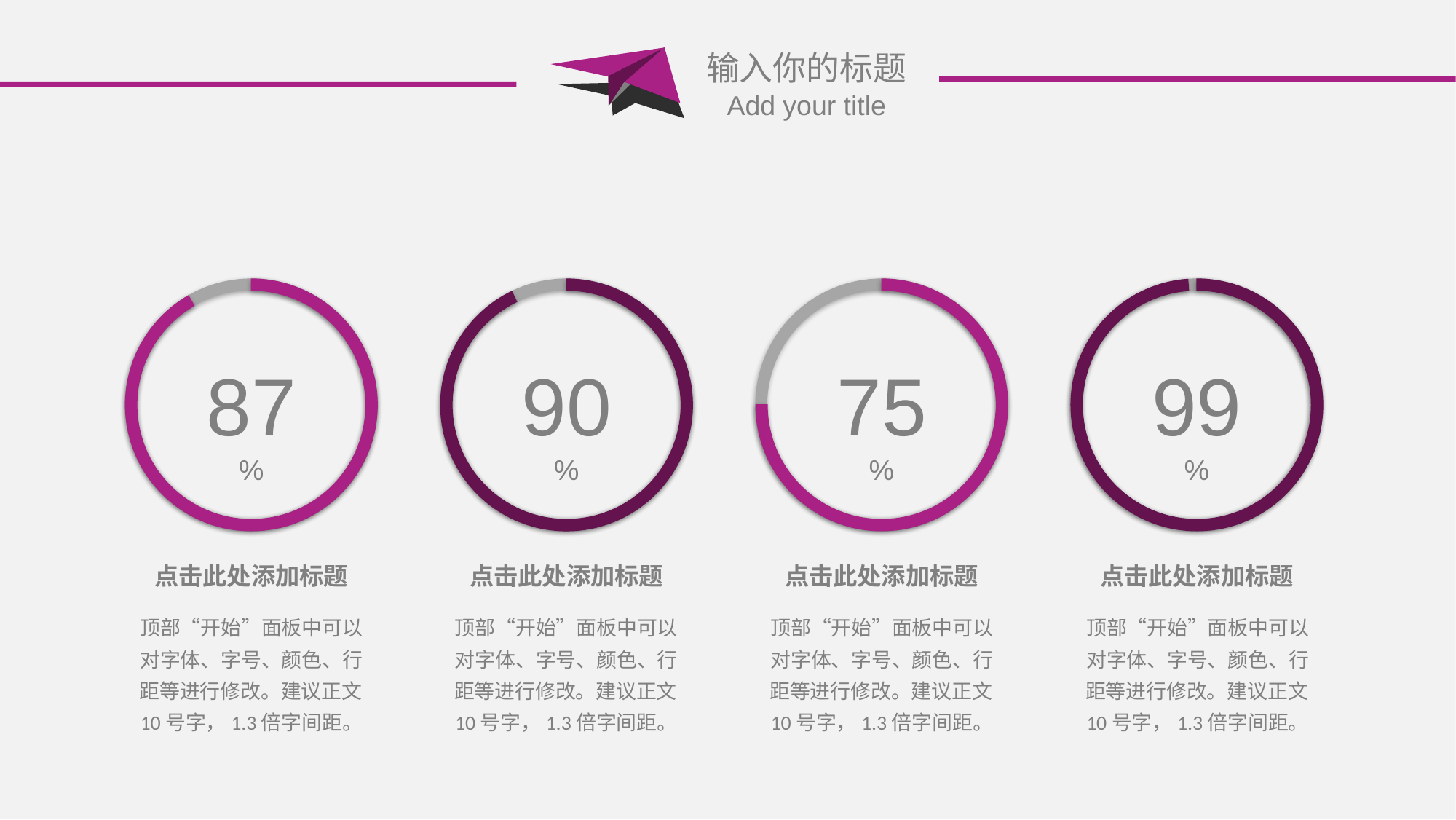

输入你的标题
Add your title

87%
90%
75%
99%
点击此处添加标题
点击此处添加标题
点击此处添加标题
点击此处添加标题
顶部“开始”面板中可以对字体、字号、颜色、行距等进行修改。建议正文10号字，1.3倍字间距。
顶部“开始”面板中可以对字体、字号、颜色、行距等进行修改。建议正文10号字，1.3倍字间距。
顶部“开始”面板中可以对字体、字号、颜色、行距等进行修改。建议正文10号字，1.3倍字间距。
顶部“开始”面板中可以对字体、字号、颜色、行距等进行修改。建议正文10号字，1.3倍字间距。